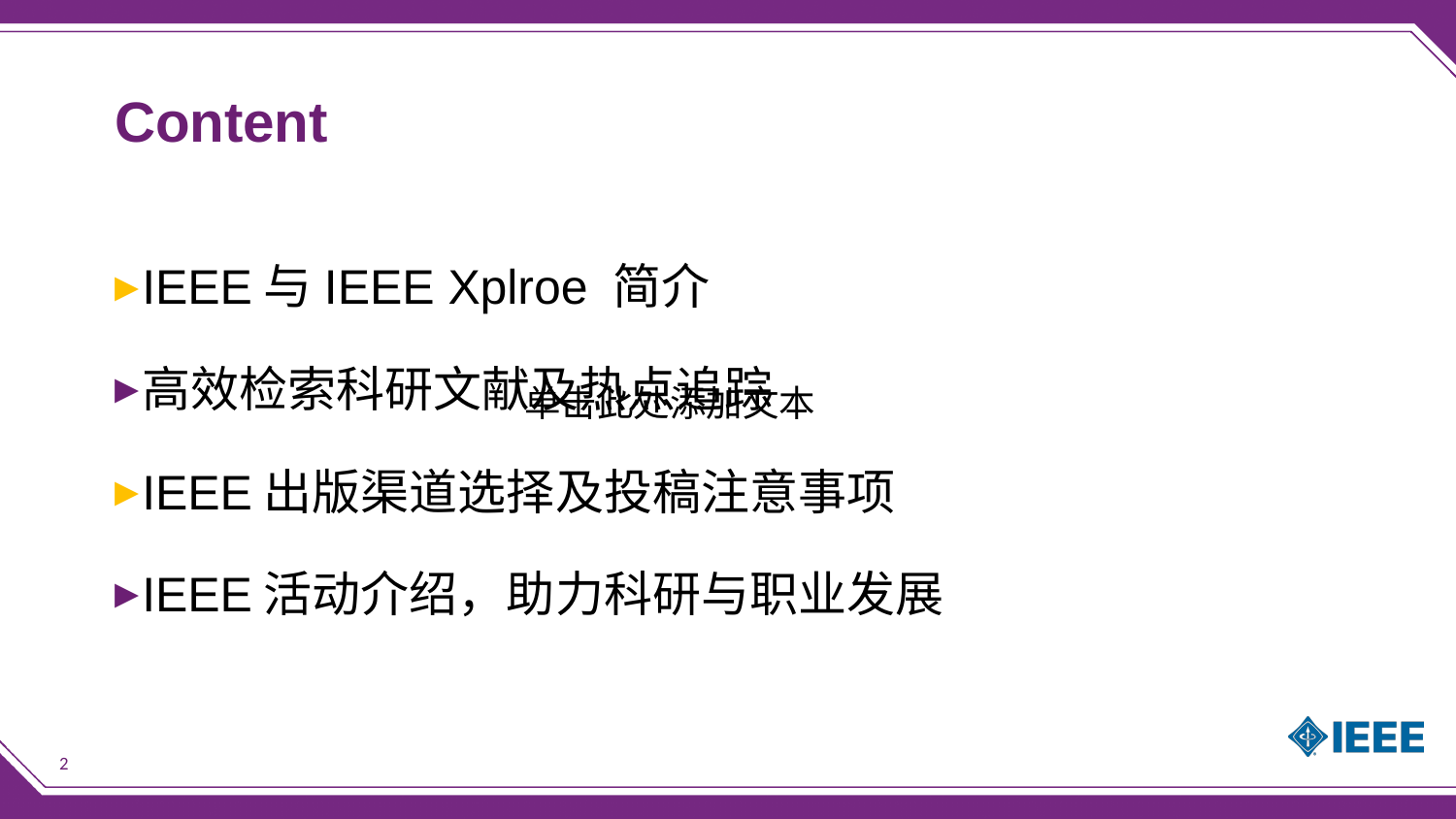

# Content
IEEE与IEEE Xplroe 简介
高效检索科研文献及热点追踪
IEEE出版渠道选择及投稿注意事项
IEEE活动介绍，助力科研与职业发展
单击此处添加文本
2